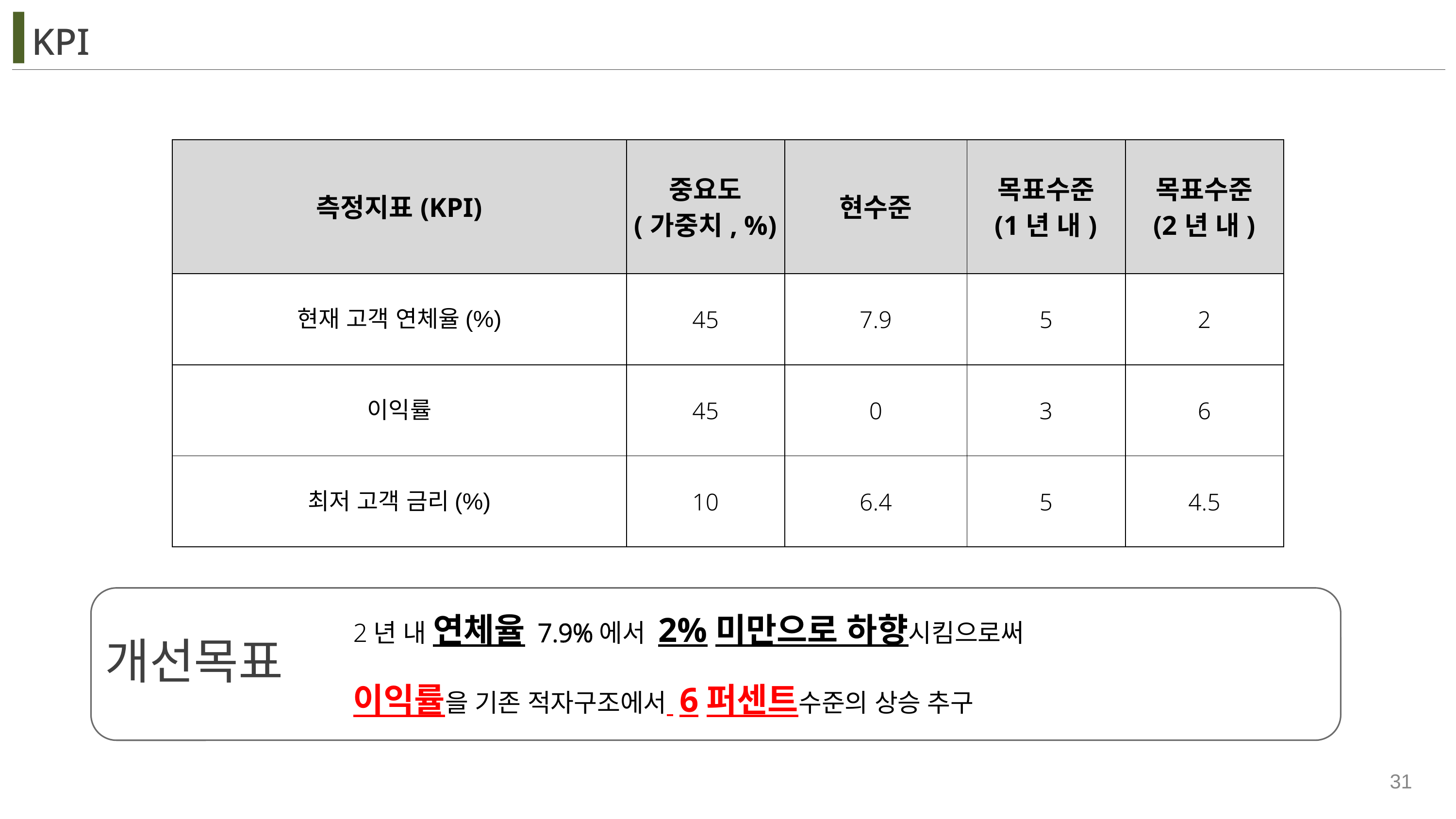

KPI
| 측정지표(KPI) | 중요도 (가중치, %) | 현수준 | 목표수준 (1년 내) | 목표수준 (2년 내) |
| --- | --- | --- | --- | --- |
| 현재 고객 연체율(%) | 45 | 7.9 | 5 | 2 |
| 이익률 | 45 | 0 | 3 | 6 |
| 최저 고객 금리(%) | 10 | 6.4 | 5 | 4.5 |

2년 내 연체율 7.9%에서 2%미만으로 하향시킴으로써

이익률을 기존 적자구조에서 6퍼센트수준의 상승 추구
개선목표
31